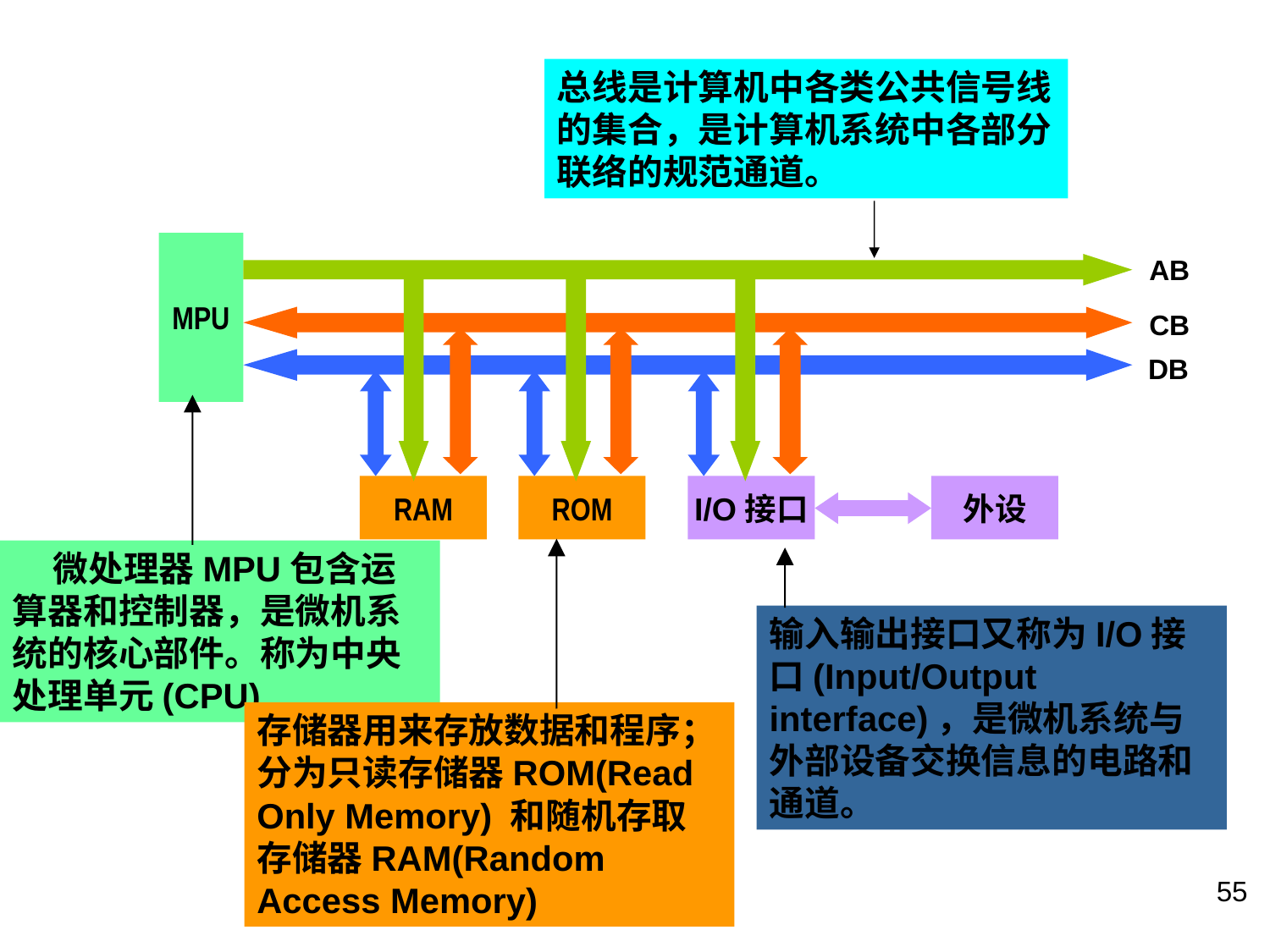

总线是计算机中各类公共信号线的集合，是计算机系统中各部分联络的规范通道。

MPU
AB

CB

DB

RAM
ROM
I/O接口
外设

    微处理器MPU包含运算器和控制器，是微机系统的核心部件。称为中央处理单元(CPU)

输入输出接口又称为I/O接口(Input/Output interface)，是微机系统与外部设备交换信息的电路和通道。
存储器用来存放数据和程序；分为只读存储器ROM(Read Only Memory) 和随机存取存储器RAM(Random Access Memory)
55